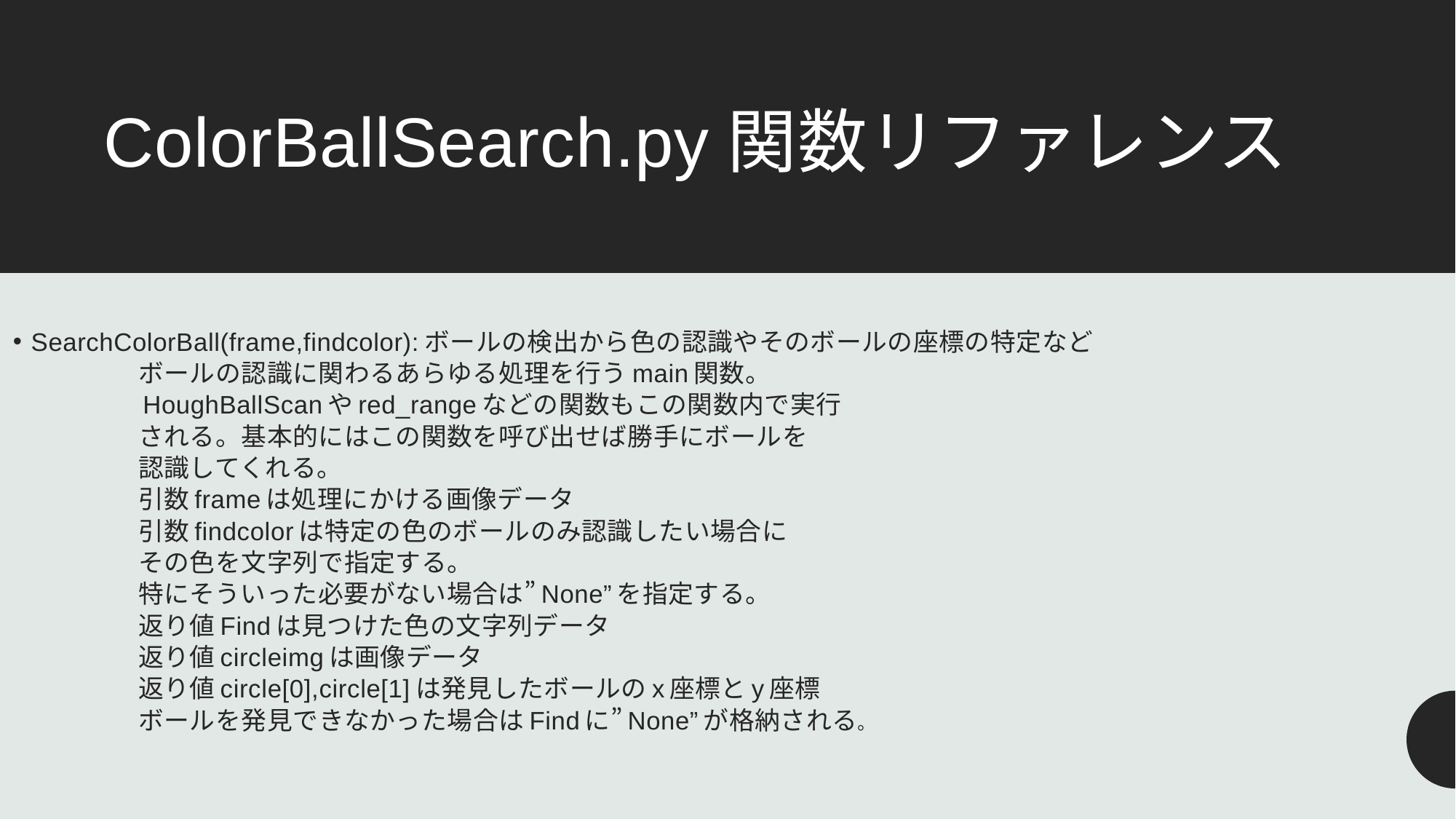

# ColorBallSearch.py関数リファレンス
SearchColorBall(frame,findcolor):ボールの検出から色の認識やそのボールの座標の特定など
				    ボールの認識に関わるあらゆる処理を行うmain関数。
				    HoughBallScanやred_rangeなどの関数もこの関数内で実行
				    される。基本的にはこの関数を呼び出せば勝手にボールを
				    認識してくれる。
				    引数frameは処理にかける画像データ
				    引数findcolorは特定の色のボールのみ認識したい場合に
				    その色を文字列で指定する。
				    特にそういった必要がない場合は”None”を指定する。
				    返り値Findは見つけた色の文字列データ
				    返り値circleimgは画像データ
				    返り値circle[0],circle[1]は発見したボールのx座標とy座標
				    ボールを発見できなかった場合はFindに”None”が格納される。